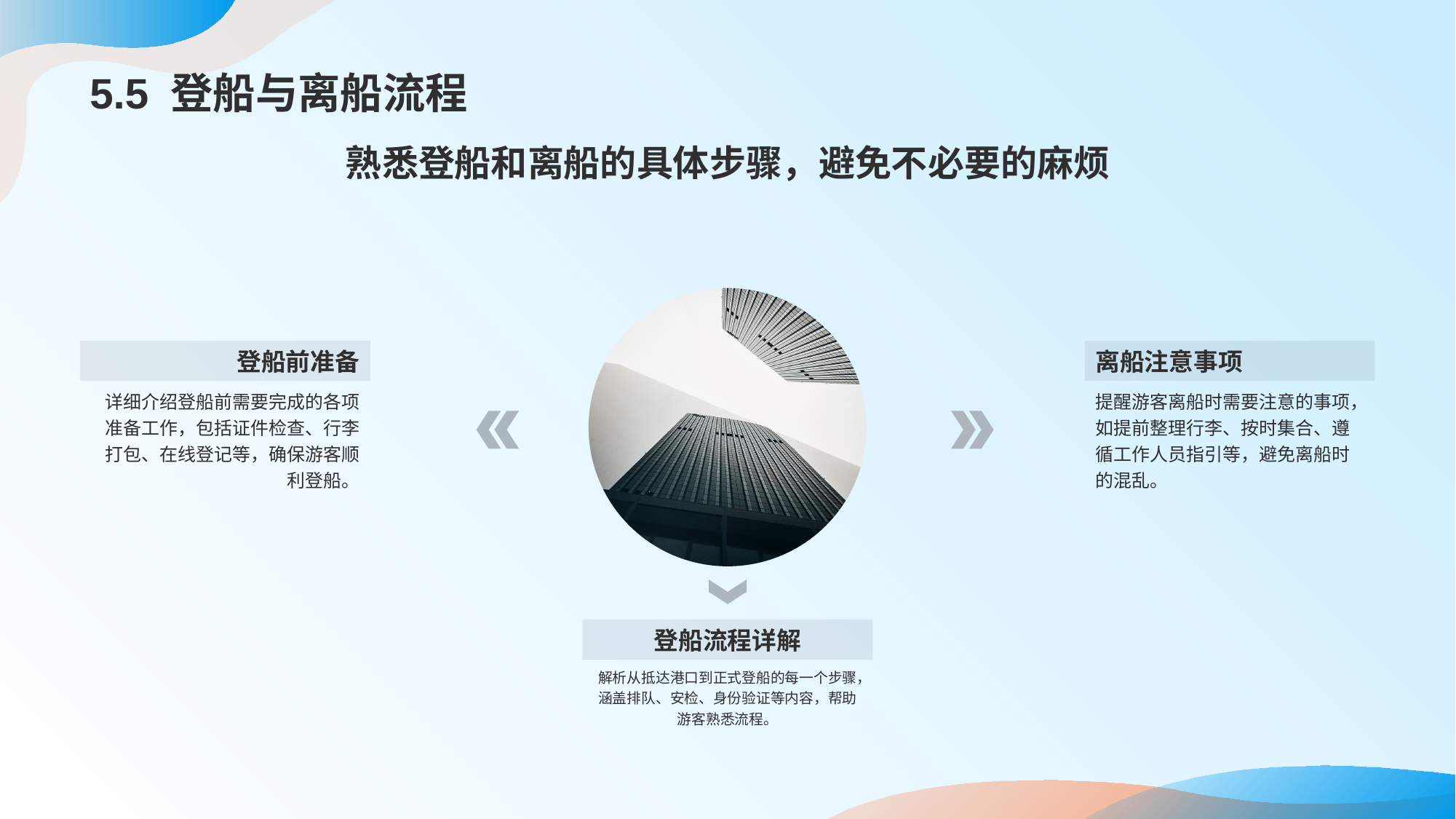

# 5.5 登船与离船流程
熟悉登船和离船的具体步骤，避免不必要的麻烦

登船前准备
详细介绍登船前需要完成的各项准备工作，包括证件检查、行李打包、在线登记等，确保游客顺利登船。
离船注意事项
提醒游客离船时需要注意的事项，如提前整理行李、按时集合、遵循工作人员指引等，避免离船时的混乱。

登船流程详解
解析从抵达港口到正式登船的每一个步骤，涵盖排队、安检、身份验证等内容，帮助游客熟悉流程。